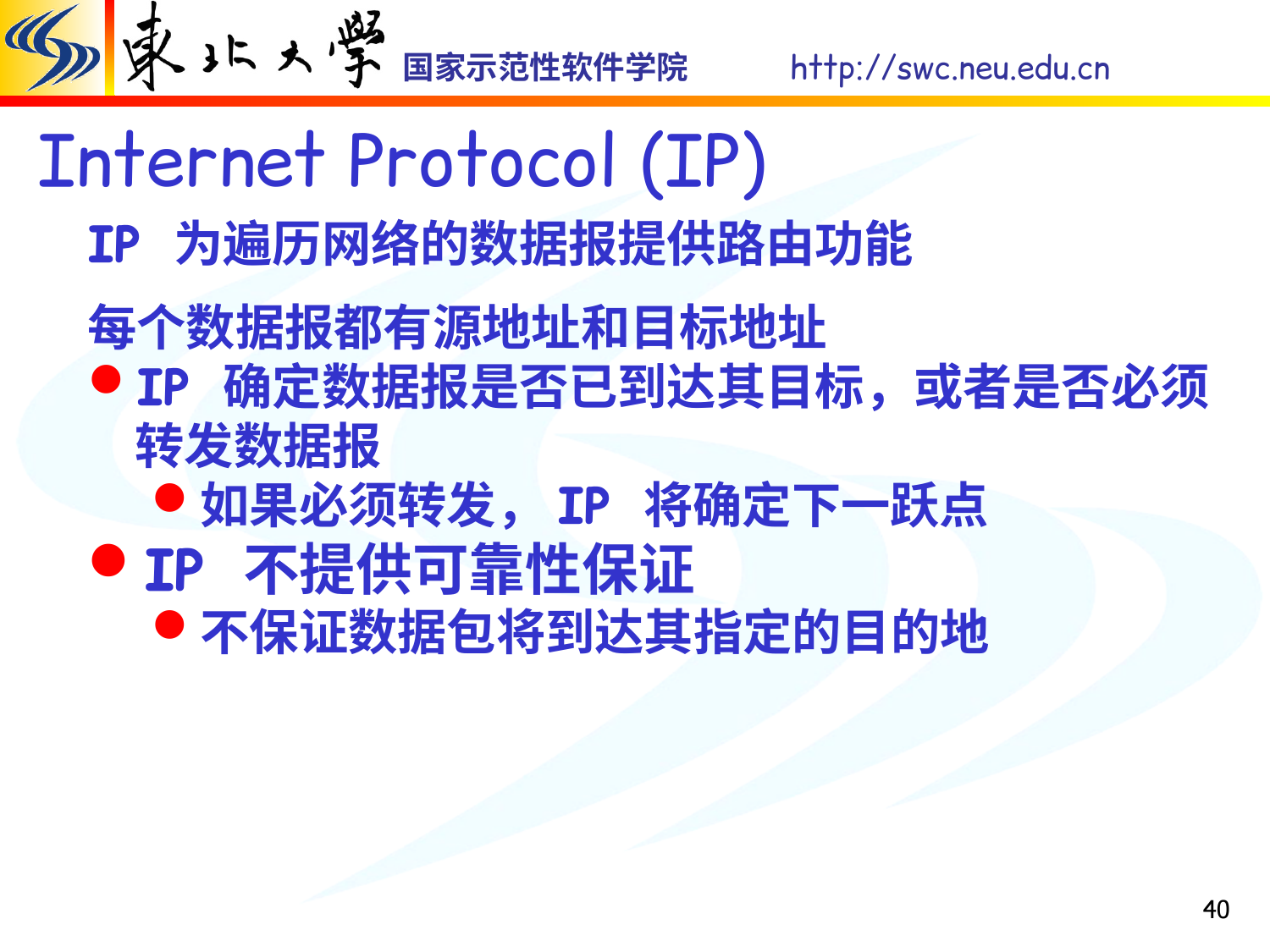

# Internet Protocol (IP)
IP 为遍历网络的数据报提供路由功能
每个数据报都有源地址和目标地址
IP 确定数据报是否已到达其目标，或者是否必须转发数据报
如果必须转发，IP 将确定下一跃点
IP 不提供可靠性保证
不保证数据包将到达其指定的目的地
40